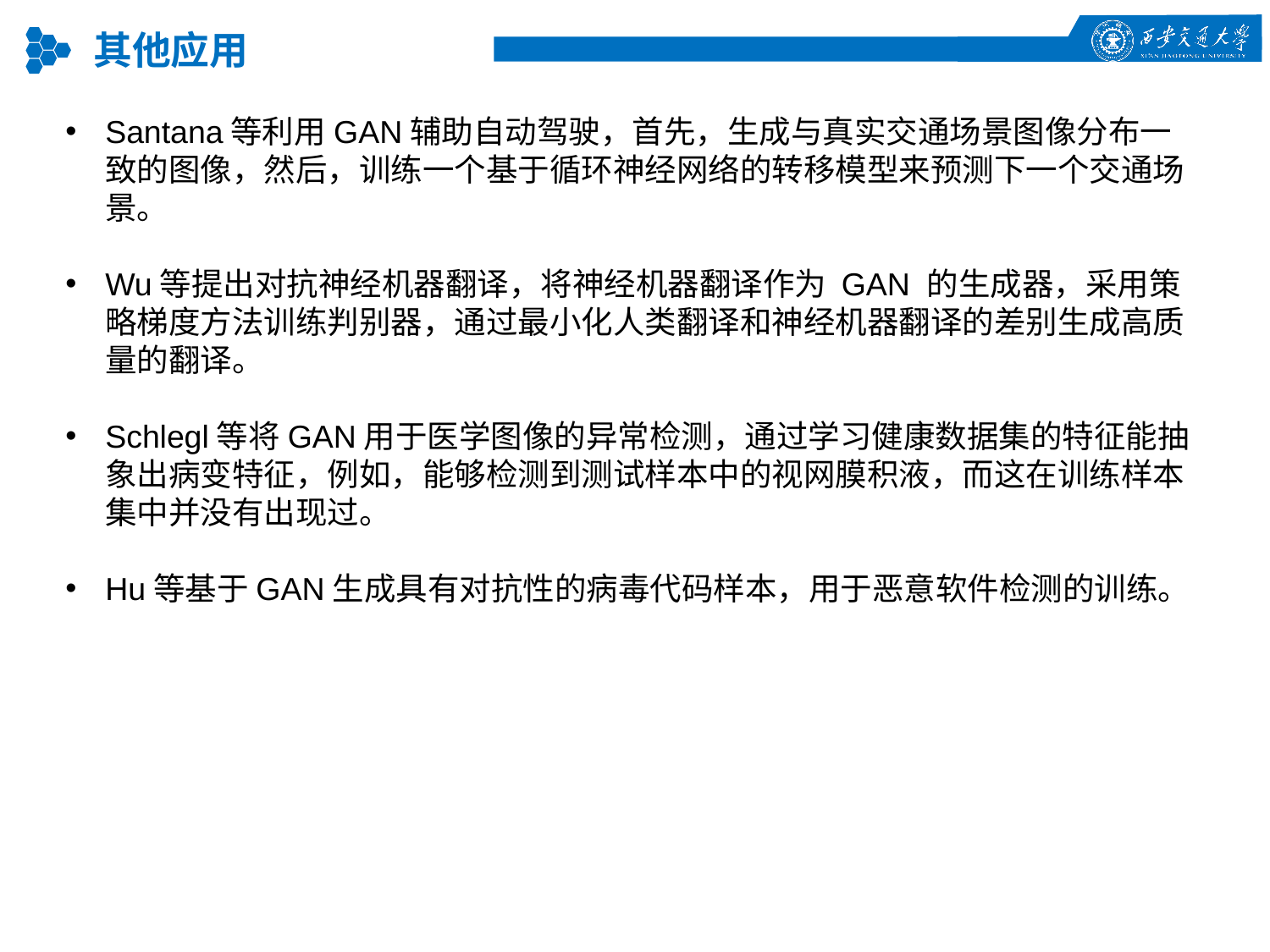

其他应用

Santana等利用GAN辅助自动驾驶，首先，生成与真实交通场景图像分布一致的图像，然后，训练一个基于循环神经网络的转移模型来预测下一个交通场景。

Wu等提出对抗神经机器翻译，将神经机器翻译作为 GAN 的生成器，采用策略梯度方法训练判别器，通过最小化人类翻译和神经机器翻译的差别生成高质量的翻译。

Schlegl等将GAN用于医学图像的异常检测，通过学习健康数据集的特征能抽象出病变特征，例如，能够检测到测试样本中的视网膜积液，而这在训练样本集中并没有出现过。

Hu等基于GAN生成具有对抗性的病毒代码样本，用于恶意软件检测的训练。